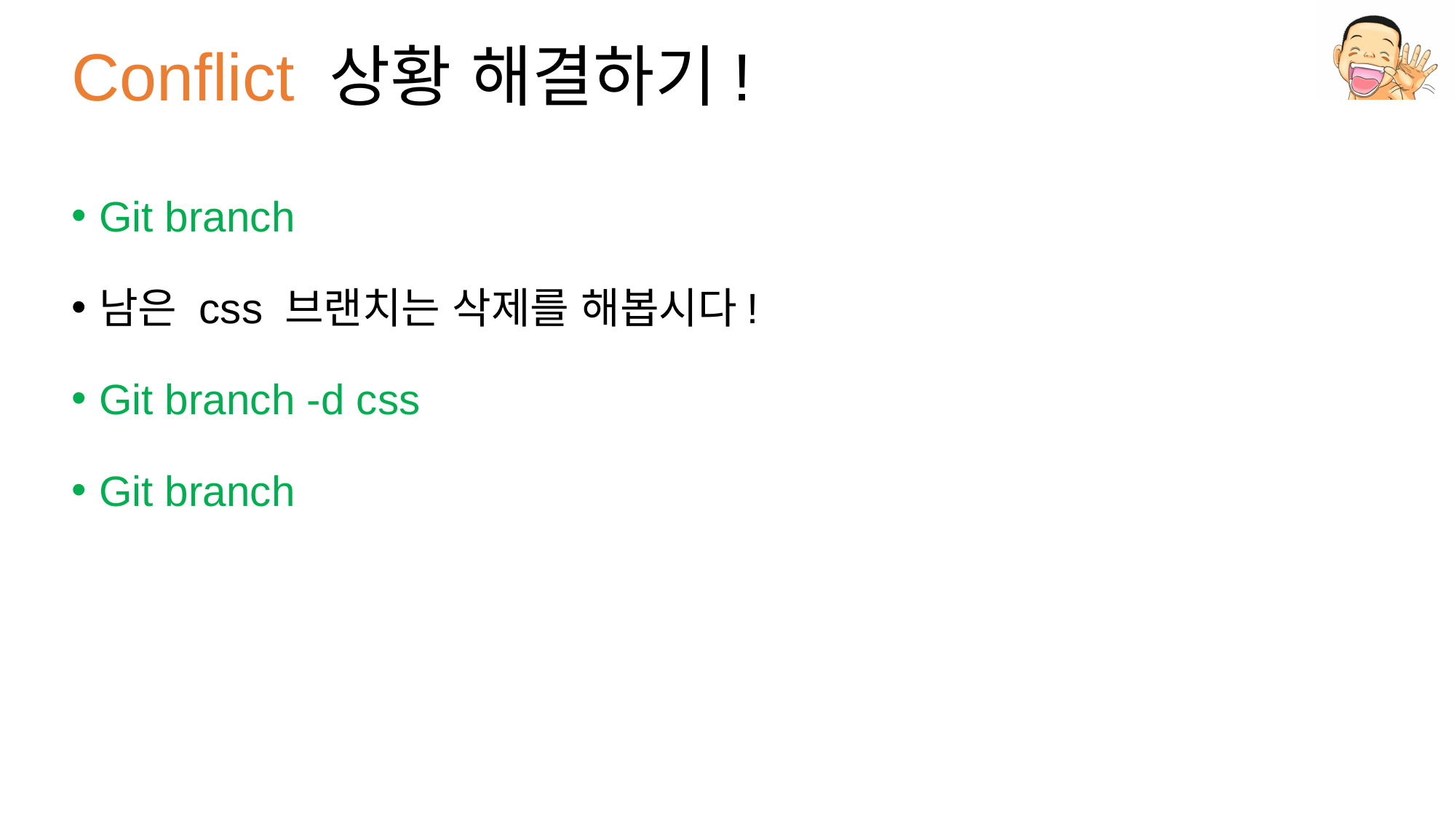

# Conflict 상황 해결하기!
Git branch
남은 css 브랜치는 삭제를 해봅시다!
Git branch -d css
Git branch